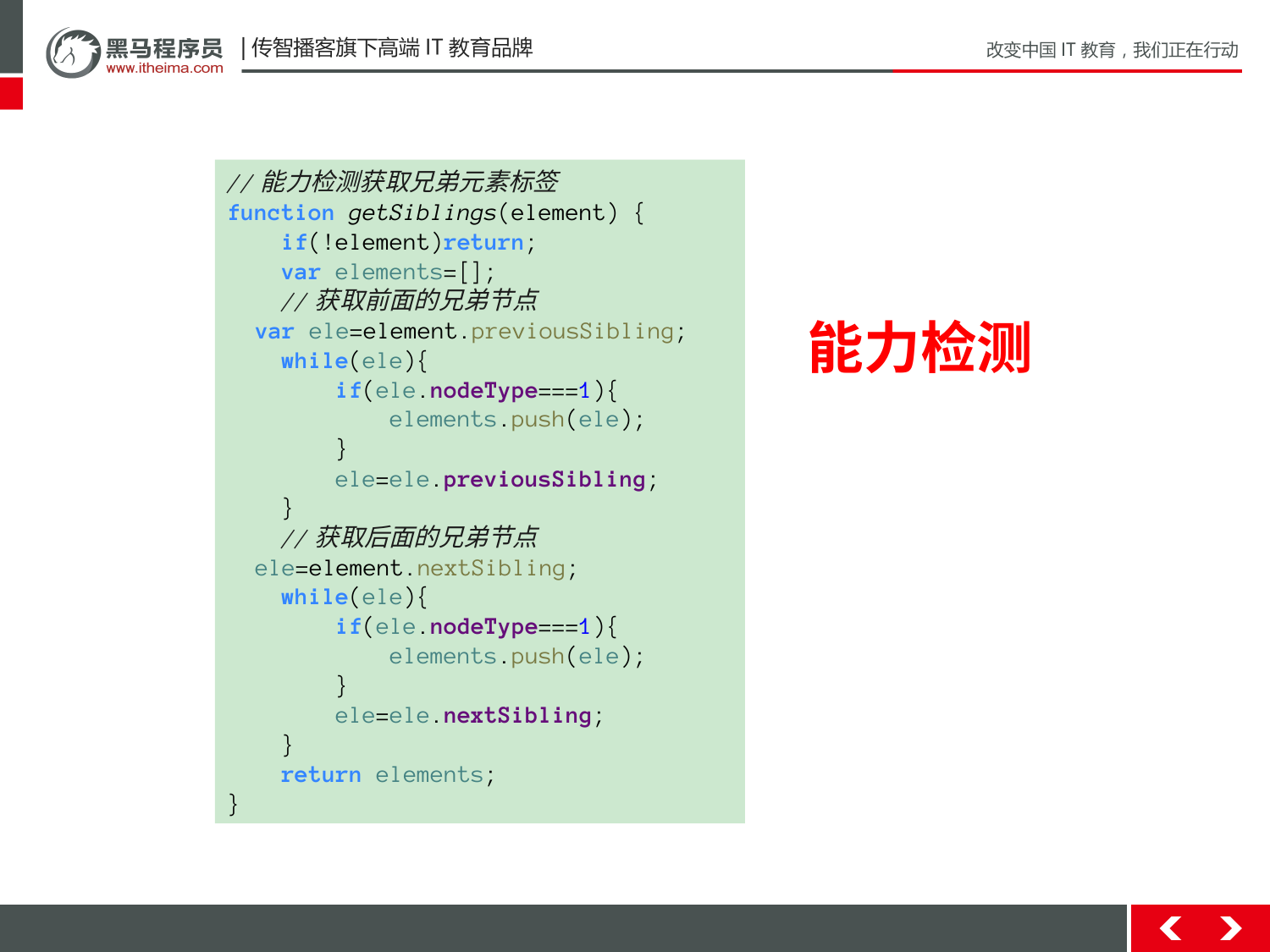

//能力检测获取兄弟元素标签
function getSiblings(element) {
    if(!element)return;
    var elements=[];
    //获取前面的兄弟节点
    var ele=element.previousSibling;
    while(ele){
        if(ele.nodeType===1){
            elements.push(ele);
        }
        ele=ele.previousSibling;
    }
    //获取后面的兄弟节点
    ele=element.nextSibling;
    while(ele){
        if(ele.nodeType===1){
            elements.push(ele);
        }
        ele=ele.nextSibling;
    }
    return elements;
}
能力检测